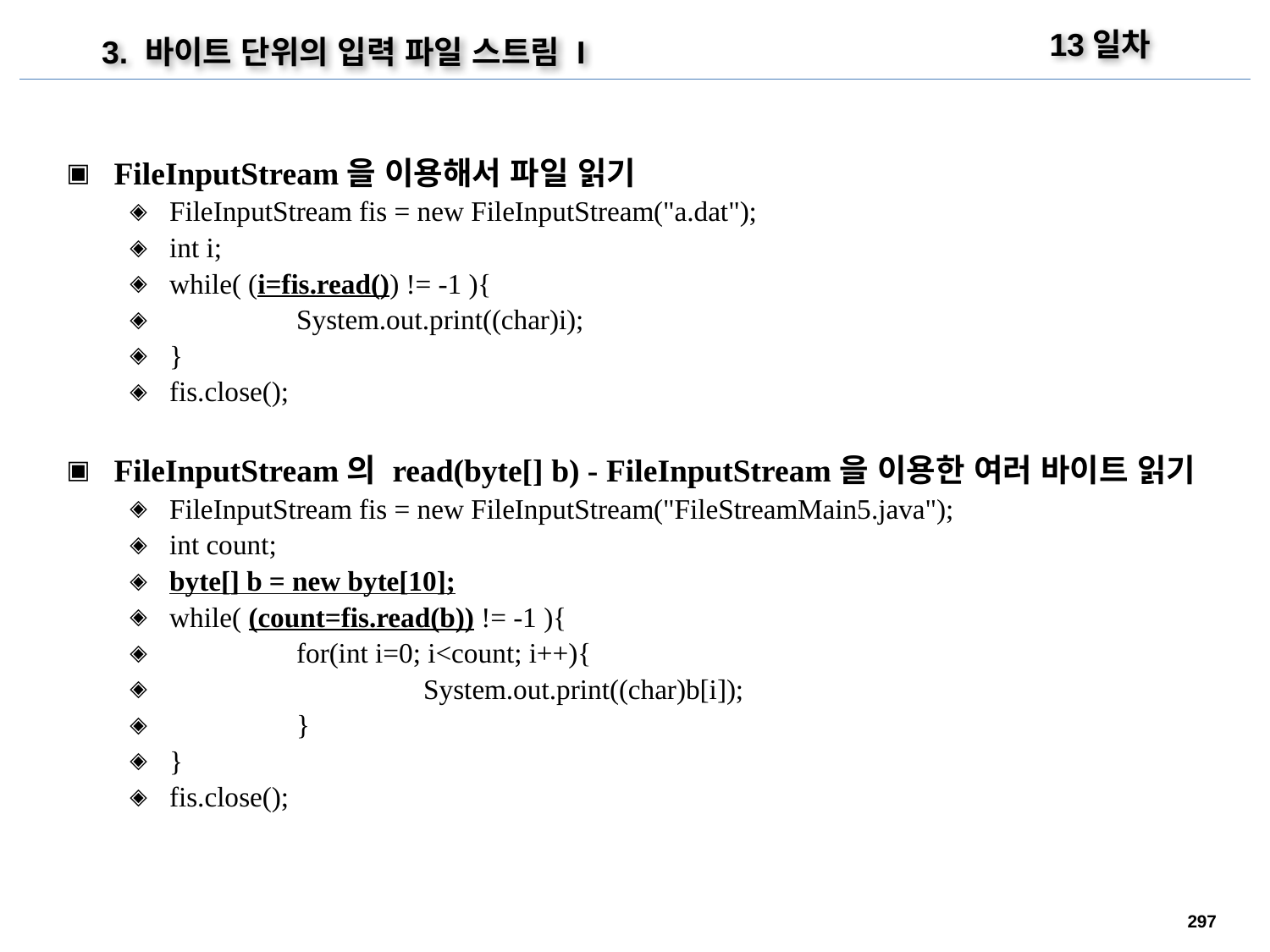

13일차
3. 바이트 단위의 입력 파일 스트림 I
FileInputStream을 이용해서 파일 읽기
FileInputStream fis = new FileInputStream("a.dat");
int i;
while( (i=fis.read()) != -1 ){
	System.out.print((char)i);
}
fis.close();

FileInputStream의 read(byte[] b) - FileInputStream을 이용한 여러 바이트 읽기
FileInputStream fis = new FileInputStream("FileStreamMain5.java");
int count;
byte[] b = new byte[10];
while( (count=fis.read(b)) != -1 ){
	for(int i=0; i<count; i++){
		System.out.print((char)b[i]);
	}
}
fis.close();